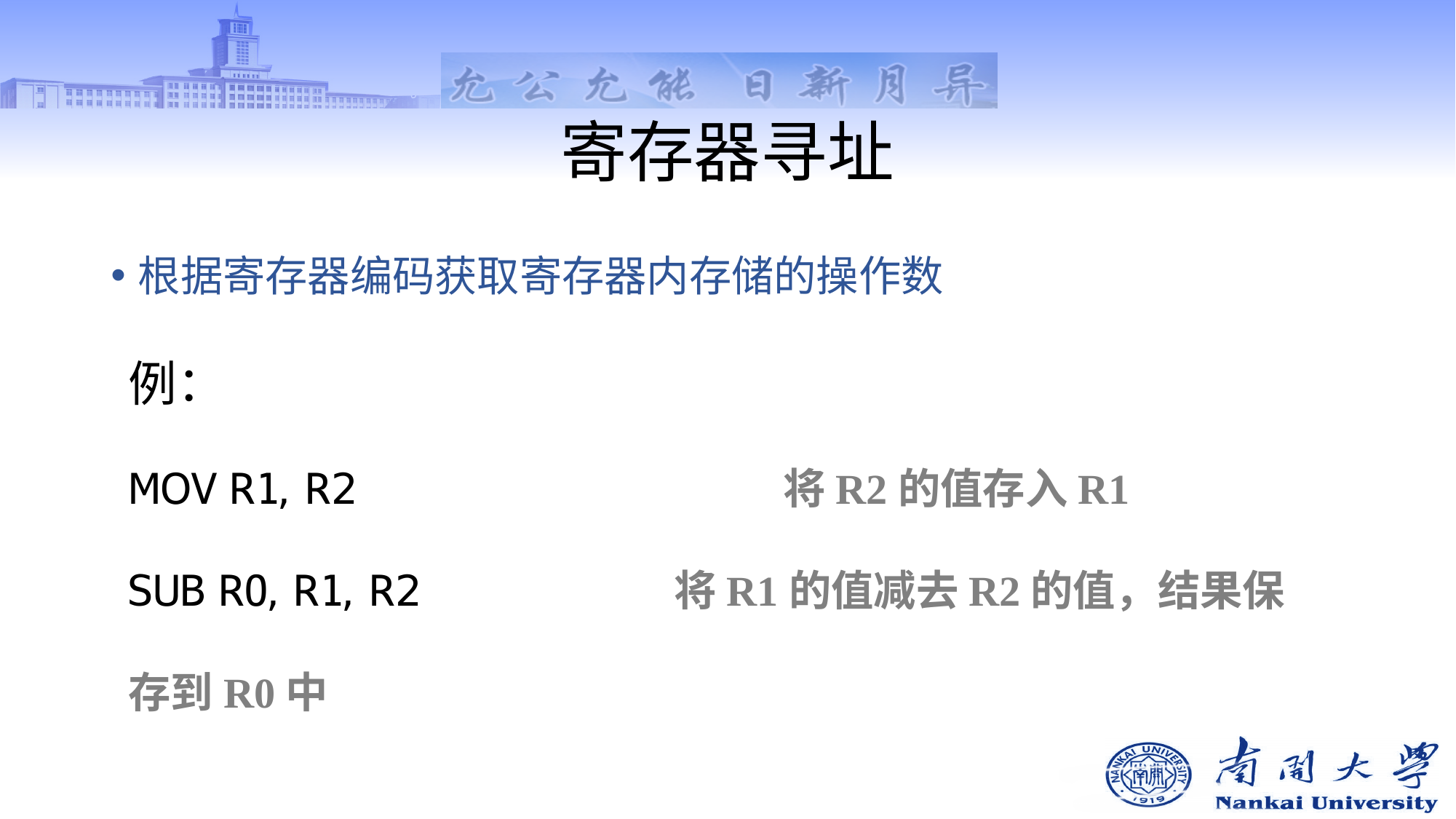

# 寄存器寻址
根据寄存器编码获取寄存器内存储的操作数
例：
MOV R1, R2			 	将R2的值存入R1
SUB R0, R1, R2			将R1的值减去R2的值，结果保存到R0中